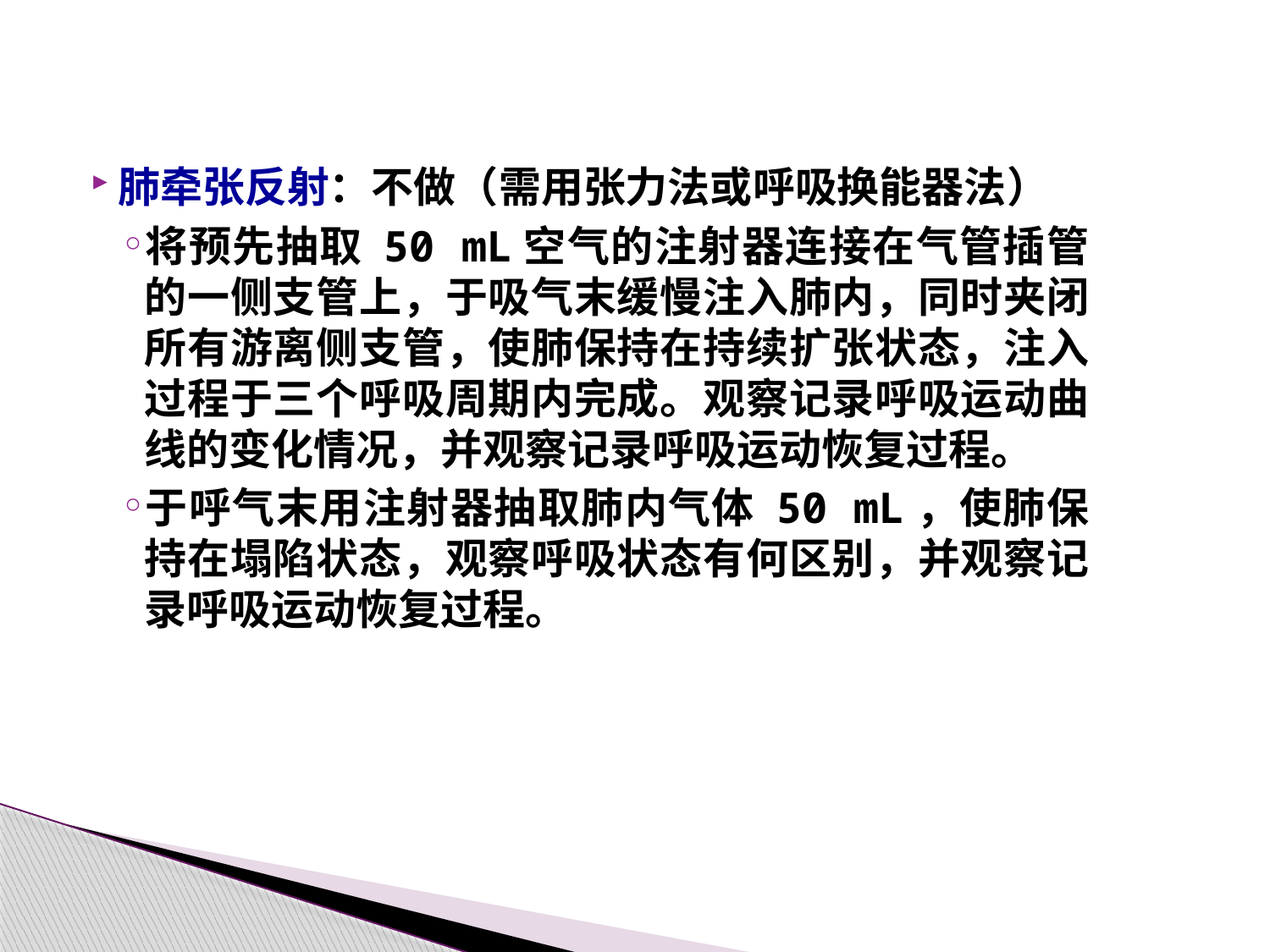

肺牵张反射：不做（需用张力法或呼吸换能器法）
将预先抽取 50 mL空气的注射器连接在气管插管的一侧支管上，于吸气末缓慢注入肺内，同时夹闭所有游离侧支管，使肺保持在持续扩张状态，注入过程于三个呼吸周期内完成。观察记录呼吸运动曲线的变化情况，并观察记录呼吸运动恢复过程。
于呼气末用注射器抽取肺内气体 50 mL，使肺保持在塌陷状态，观察呼吸状态有何区别，并观察记录呼吸运动恢复过程。